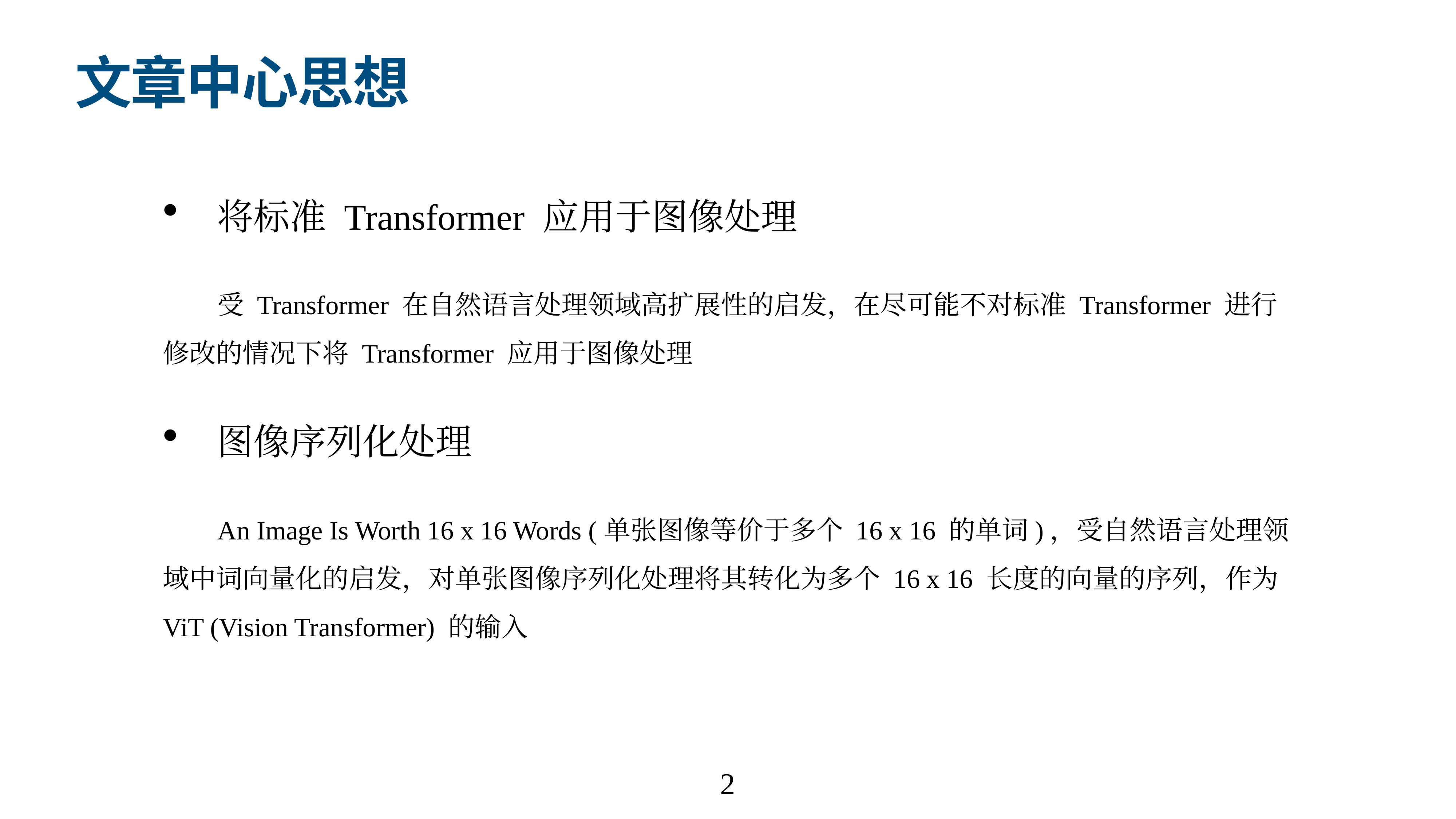

# 文章中心思想
 将标准 Transformer 应用于图像处理
受 Transformer 在自然语言处理领域高扩展性的启发，在尽可能不对标准 Transformer 进行修改的情况下将 Transformer 应用于图像处理
 图像序列化处理
An Image Is Worth 16 x 16 Words (单张图像等价于多个 16 x 16 的单词)，受自然语言处理领域中词向量化的启发，对单张图像序列化处理将其转化为多个 16 x 16 长度的向量的序列，作为 ViT (Vision Transformer) 的输入
2